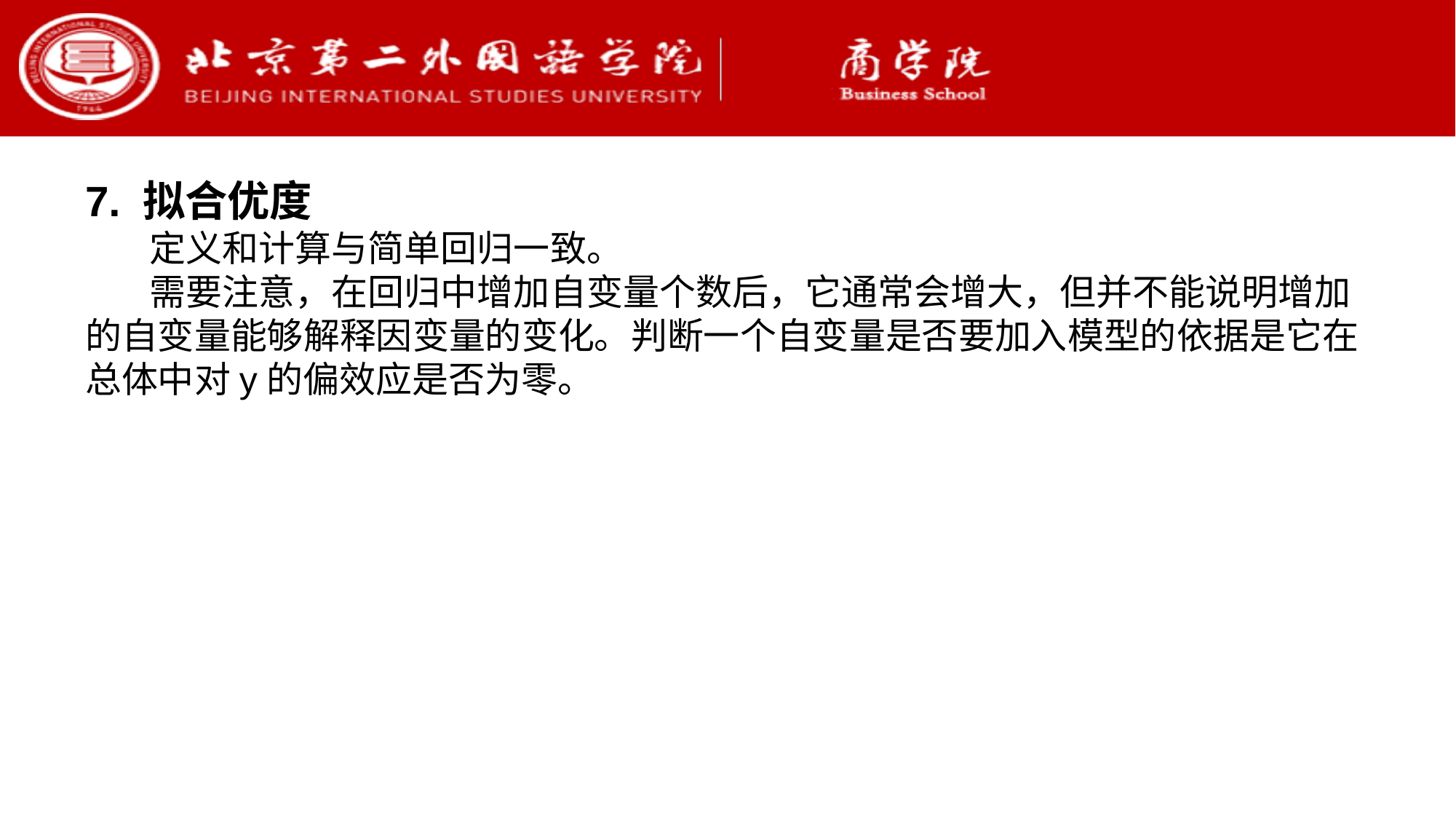

7. 拟合优度
定义和计算与简单回归一致。
需要注意，在回归中增加自变量个数后，它通常会增大，但并不能说明增加的自变量能够解释因变量的变化。判断一个自变量是否要加入模型的依据是它在总体中对y的偏效应是否为零。